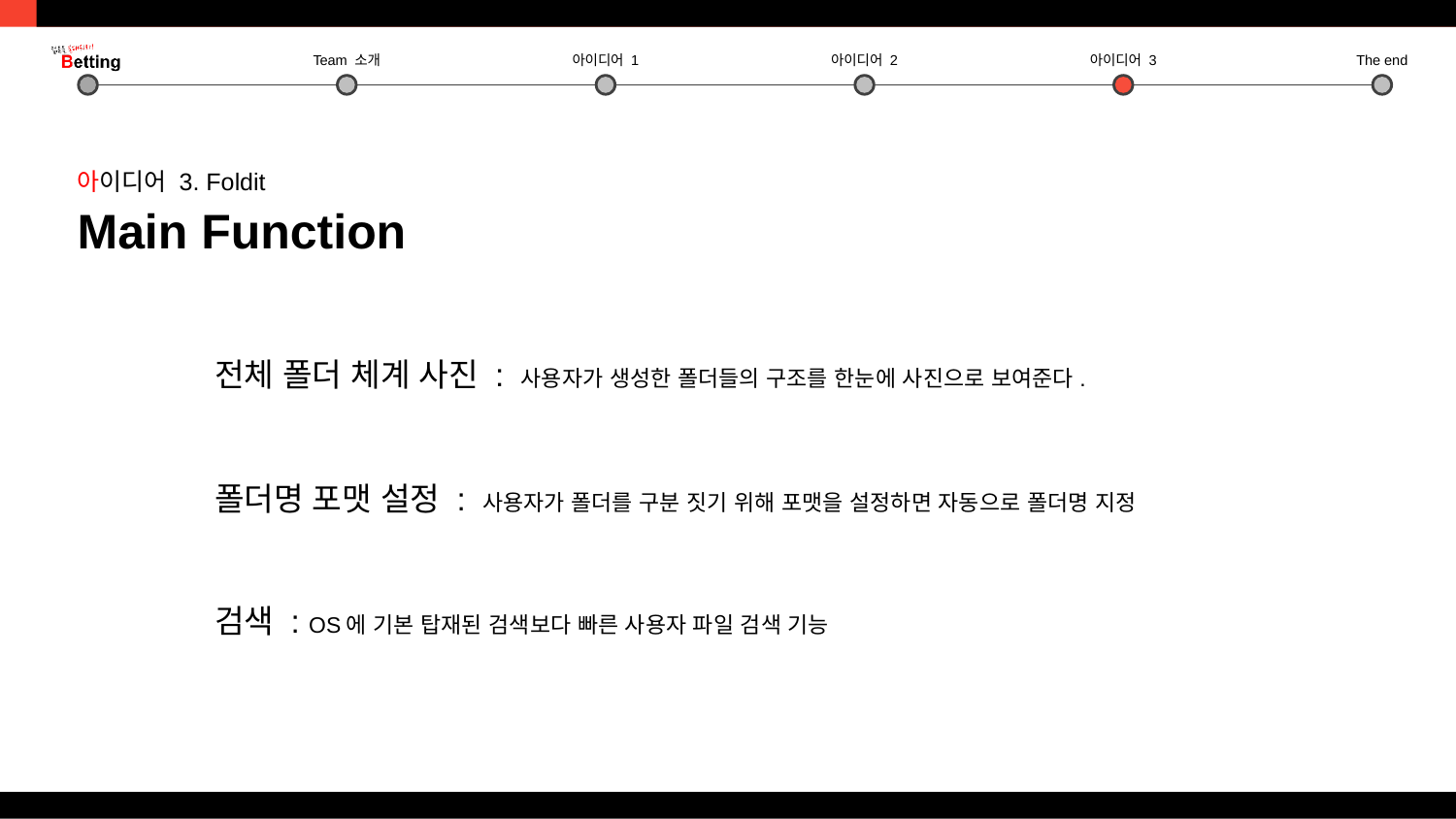

아이디어 3. Foldit
Main Function
전체 폴더 체계 사진 : 사용자가 생성한 폴더들의 구조를 한눈에 사진으로 보여준다.
폴더명 포맷 설정 : 사용자가 폴더를 구분 짓기 위해 포맷을 설정하면 자동으로 폴더명 지정
검색 : OS에 기본 탑재된 검색보다 빠른 사용자 파일 검색 기능